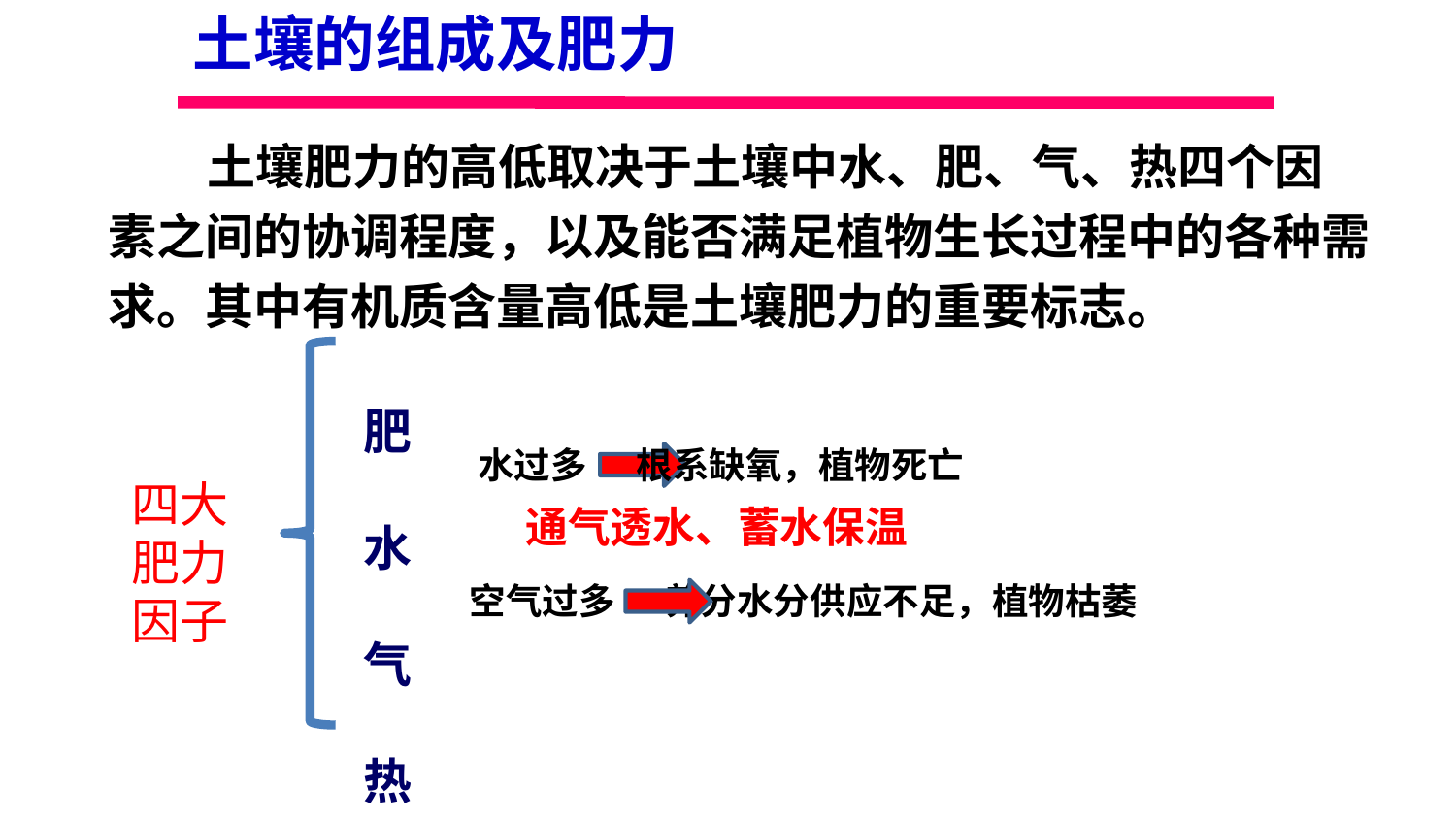

土壤的组成及肥力
        土壤肥力的高低取决于土壤中水、肥、气、热四个因素之间的协调程度，以及能否满足植物生长过程中的各种需求。其中有机质含量高低是土壤肥力的重要标志。
肥
水
气
热

 水过多      根系缺氧，植物死亡

四大
肥力
因子
通气透水、蓄水保温
空气过多      养分水分供应不足，植物枯萎